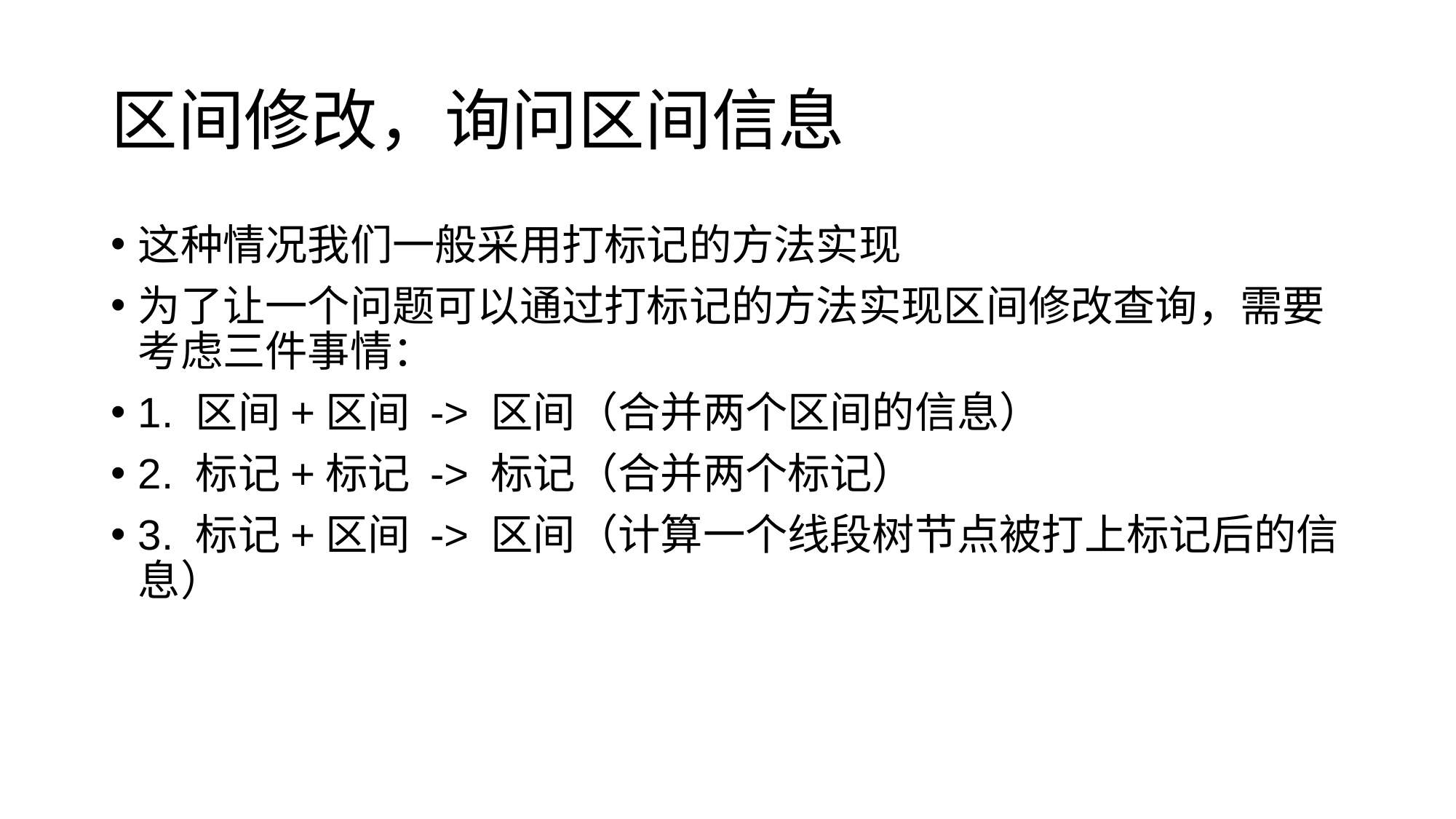

# 区间修改，询问区间信息
这种情况我们一般采用打标记的方法实现
为了让一个问题可以通过打标记的方法实现区间修改查询，需要考虑三件事情：
1. 区间+区间 -> 区间（合并两个区间的信息）
2. 标记+标记 -> 标记（合并两个标记）
3. 标记+区间 -> 区间（计算一个线段树节点被打上标记后的信息）